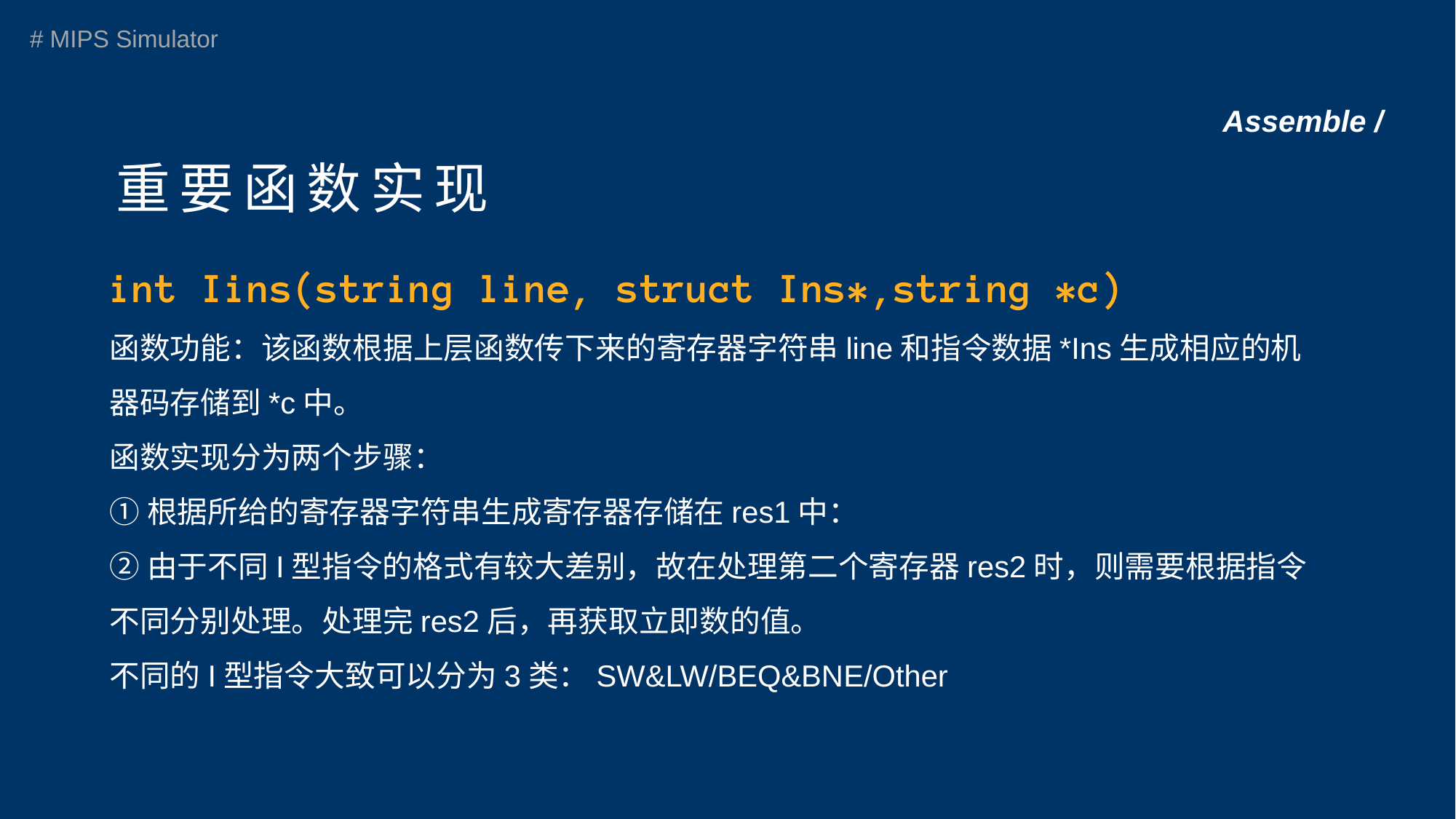

# Assemble /
重要函数实现
int Iins(string line, struct Ins*,string *c)
函数功能：该函数根据上层函数传下来的寄存器字符串line和指令数据*Ins生成相应的机器码存储到*c中。
函数实现分为两个步骤：
①根据所给的寄存器字符串生成寄存器存储在res1中：
②由于不同I型指令的格式有较大差别，故在处理第二个寄存器res2时，则需要根据指令不同分别处理。处理完res2后，再获取立即数的值。
不同的I型指令大致可以分为3类：SW&LW/BEQ&BNE/Other